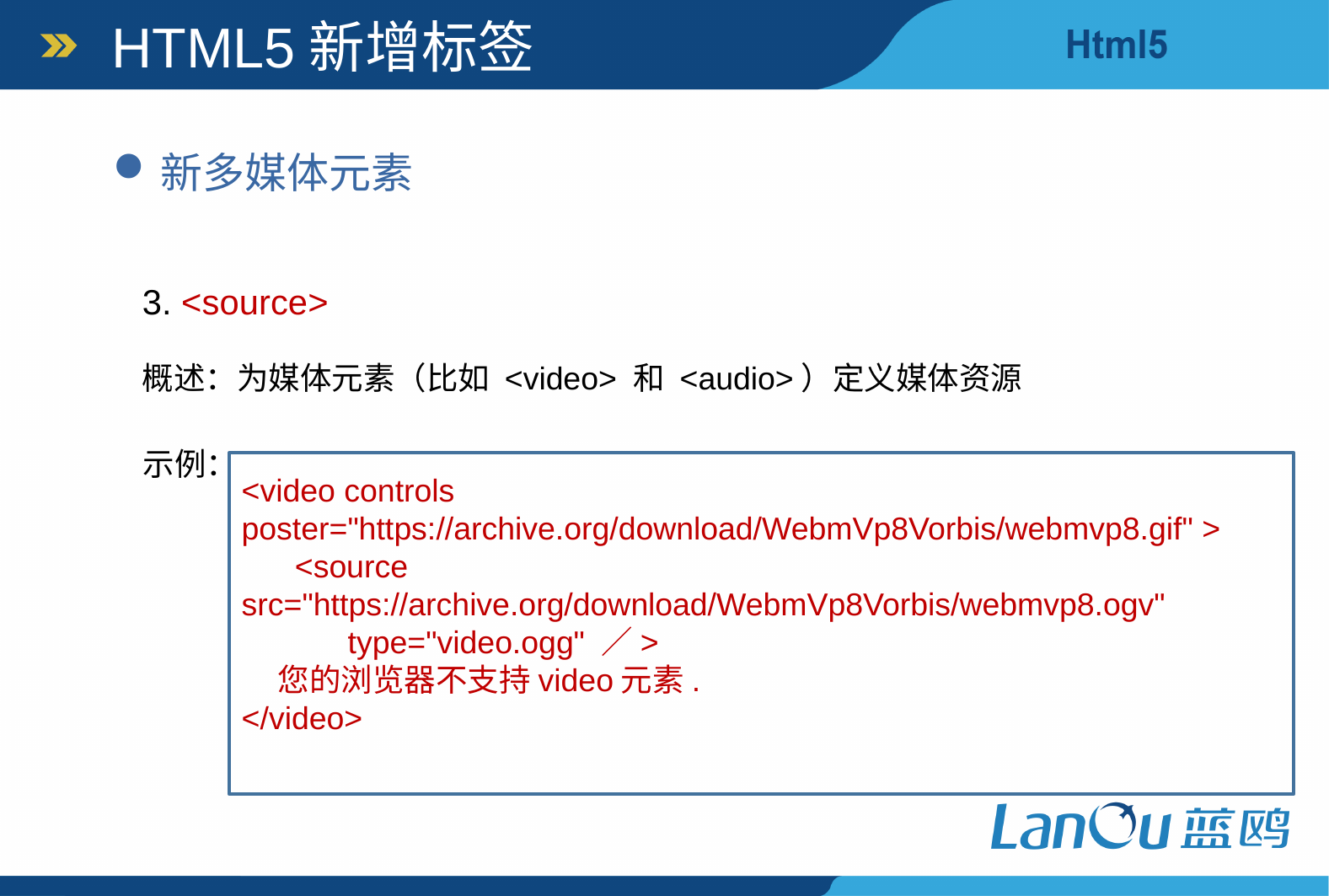

HTML5新增标签
新多媒体元素

3. <source>
概述：为媒体元素（比如 <video> 和 <audio>）定义媒体资源
示例：

<video controls       poster="https://archive.org/download/WebmVp8Vorbis/webmvp8.gif" >
      <source src="https://archive.org/download/WebmVp8Vorbis/webmvp8.ogv"
            type="video.ogg" ／>
    您的浏览器不支持video元素.
</video>